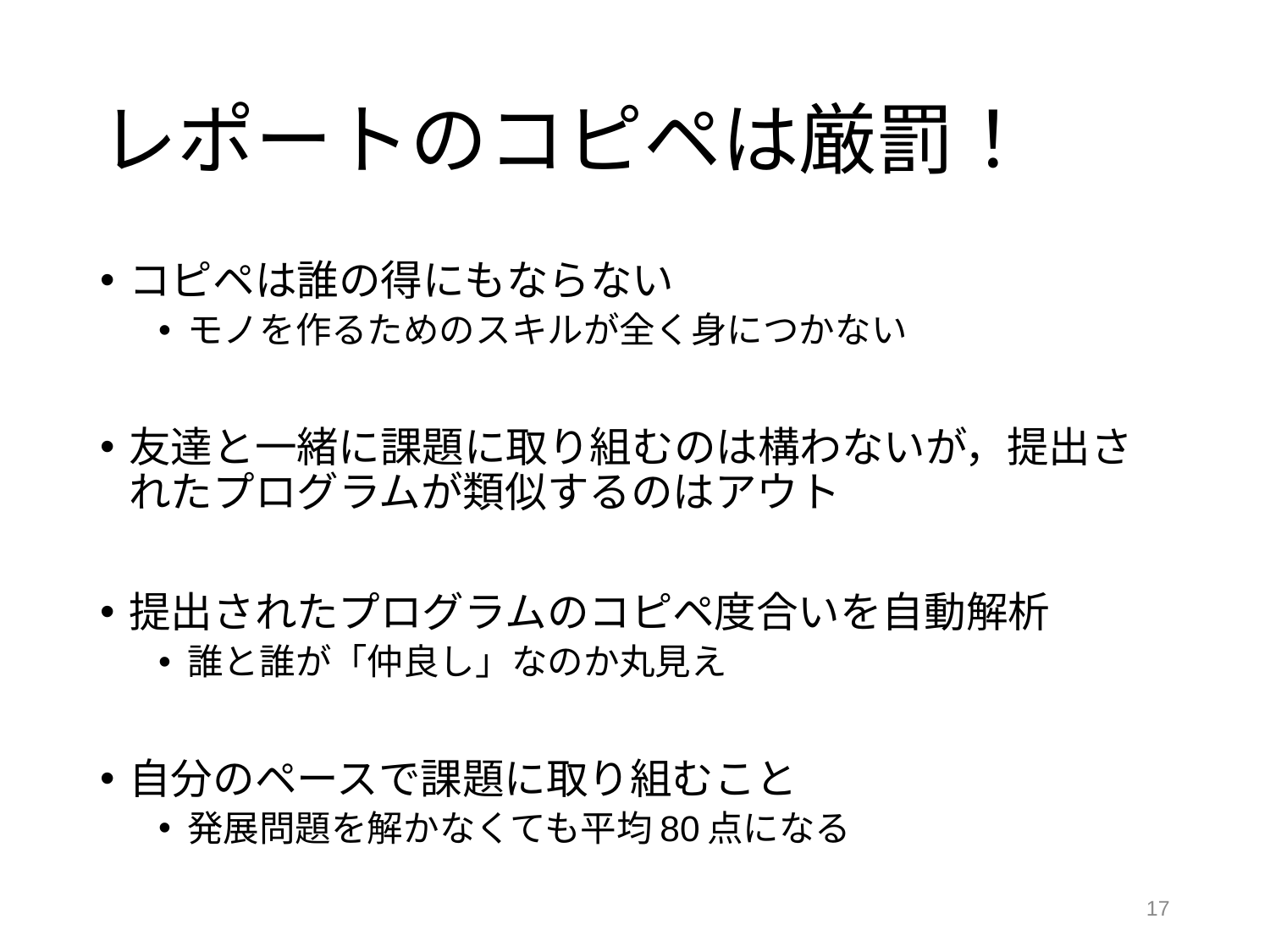

# レポートのコピペは厳罰！
コピペは誰の得にもならない
モノを作るためのスキルが全く身につかない

友達と一緒に課題に取り組むのは構わないが，提出されたプログラムが類似するのはアウト

提出されたプログラムのコピペ度合いを自動解析
誰と誰が「仲良し」なのか丸見え

自分のペースで課題に取り組むこと
発展問題を解かなくても平均80点になる
17